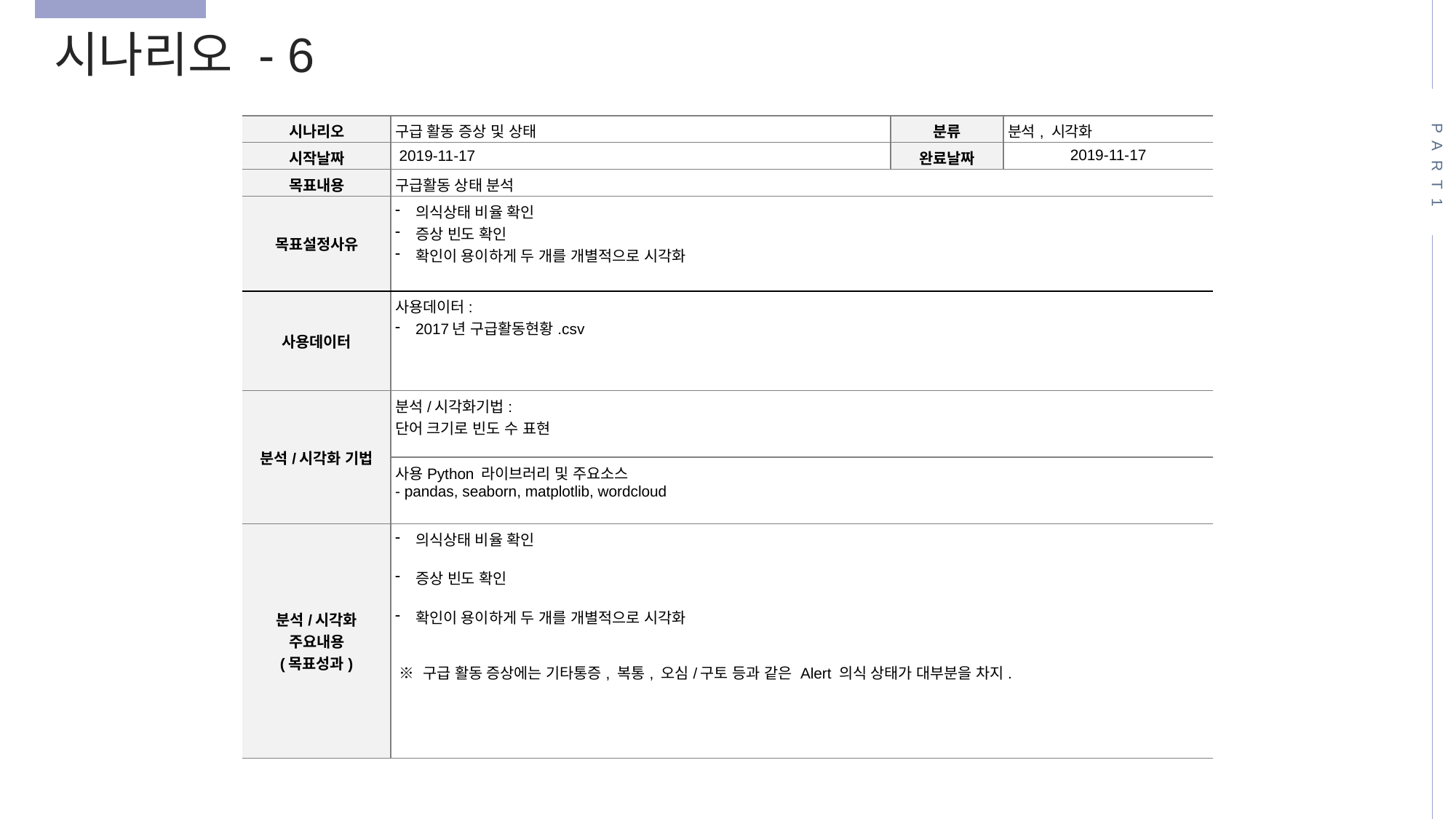

시나리오 - 6
PART1
| 시나리오 | 구급 활동 증상 및 상태 | 분류 | 분석, 시각화 |
| --- | --- | --- | --- |
| 시작날짜 | 2019-11-17 | 완료날짜 | 2019-11-17 |
| 목표내용 | 구급활동 상태 분석 |  |  |
| 목표설정사유 | 의식상태 비율 확인 증상 빈도 확인 확인이 용이하게 두 개를 개별적으로 시각화 |  |  |
| 사용데이터 | 사용데이터: 2017년 구급활동현황.csv |  |  |
| 분석/시각화 기법 | 분석/시각화기법: 단어 크기로 빈도 수 표현 |  |  |
|  | 사용Python 라이브러리 및 주요소스 - pandas, seaborn, matplotlib, wordcloud |  |  |
| 분석/시각화 주요내용 (목표성과) | 의식상태 비율 확인 증상 빈도 확인 확인이 용이하게 두 개를 개별적으로 시각화 ※ 구급 활동 증상에는 기타통증, 복통, 오심/구토 등과 같은 Alert 의식 상태가 대부분을 차지. |  |  |